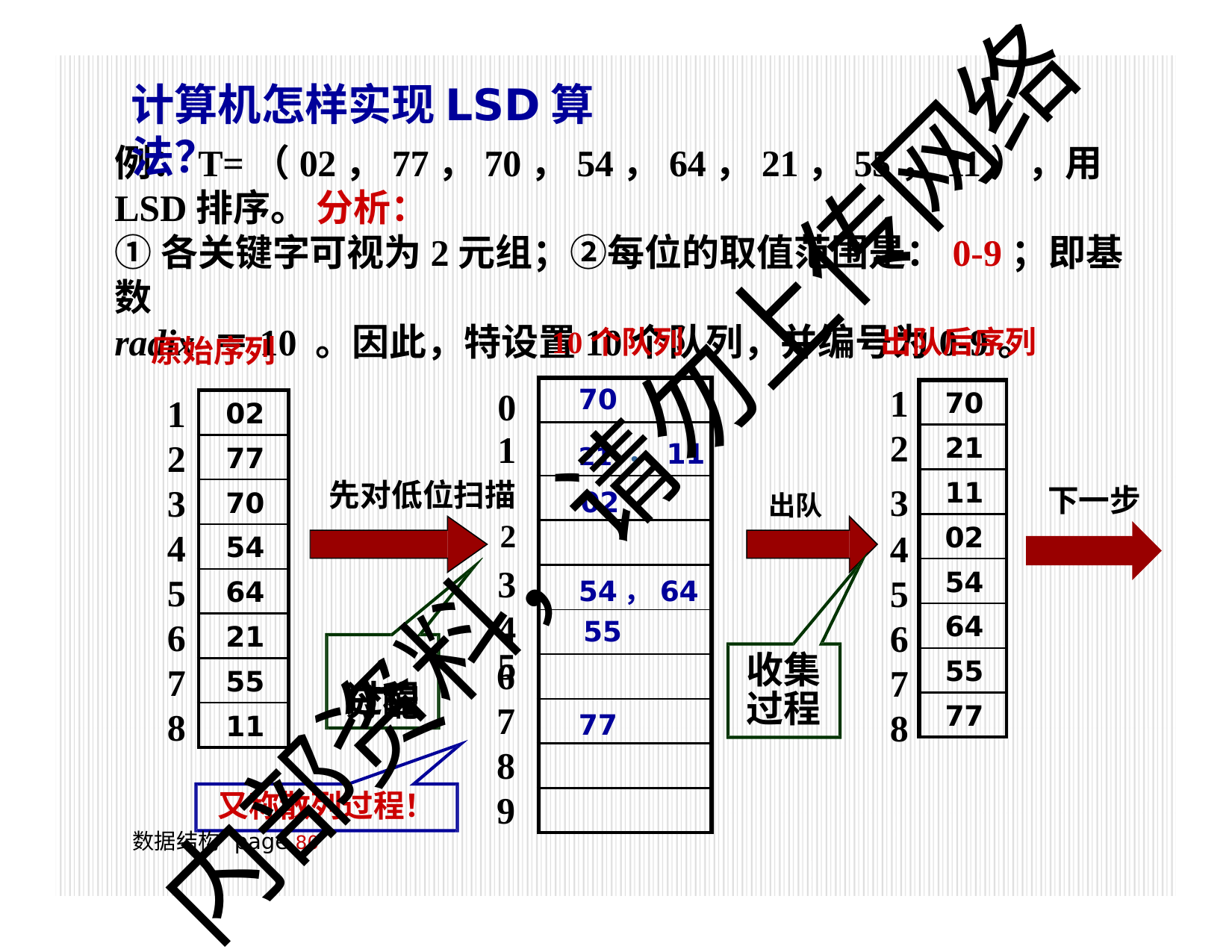

# 计算机怎样实现LSD算法？
例：T=（02，77，70，54，64，21，55，11），用LSD排序。 分析：
①各关键字可视为2元组；②每位的取值范围是：0-9；即基数
radix ＝10 。因此，特设置10个队列，并编号为0-9。
10个队列	出队后序列
原始序列
| 70 |
| --- |
| 21 ，11 |
| 02 |
|  |
| 54，64 |
| 55 |
|  |
| 77 |
|  |
|  |
1
2
出队	3
4
5
6
7
8
| 70 |
| --- |
| 21 |
| 11 |
| 02 |
| 54 |
| 64 |
| 55 |
| 77 |
0
1
先对低位扫描 2
3
4
5
分配
1
2
3
4
5
6
7
8
| 02 |
| --- |
| 77 |
| 70 |
| 54 |
| 64 |
| 21 |
| 55 |
| 11 |
内部资料，请勿上传网络
下一步

收集 过程
6
7
8
9
过程

又称散列过程！
数据结构 page 80